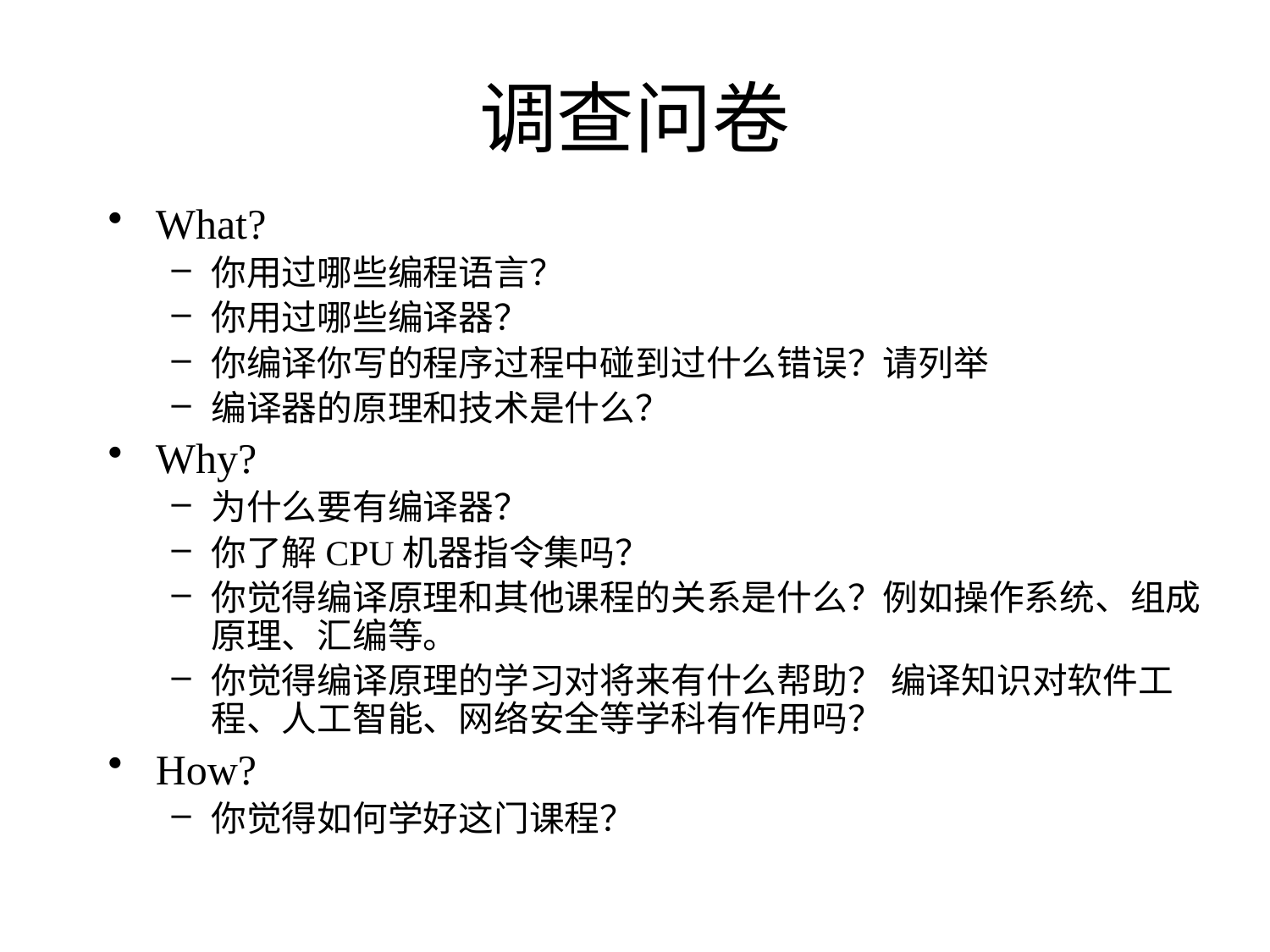

# 调查问卷
What?
你用过哪些编程语言？
你用过哪些编译器？
你编译你写的程序过程中碰到过什么错误？请列举
编译器的原理和技术是什么？
Why?
为什么要有编译器？
你了解CPU机器指令集吗？
你觉得编译原理和其他课程的关系是什么？例如操作系统、组成原理、汇编等。
你觉得编译原理的学习对将来有什么帮助？ 编译知识对软件工程、人工智能、网络安全等学科有作用吗？
How?
你觉得如何学好这门课程？